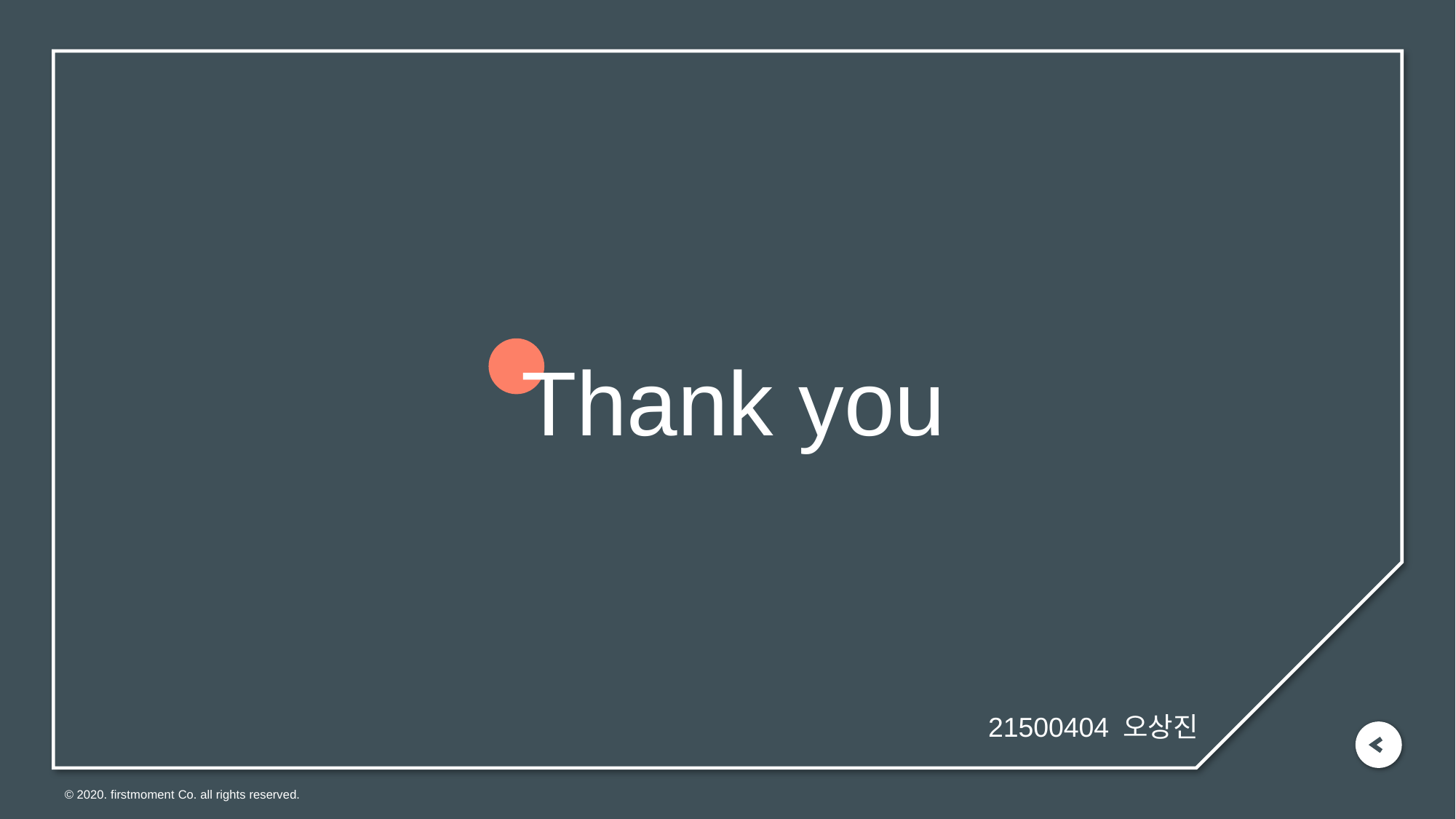

Thank you
21500404 오상진

© 2020. firstmoment Co. all rights reserved.